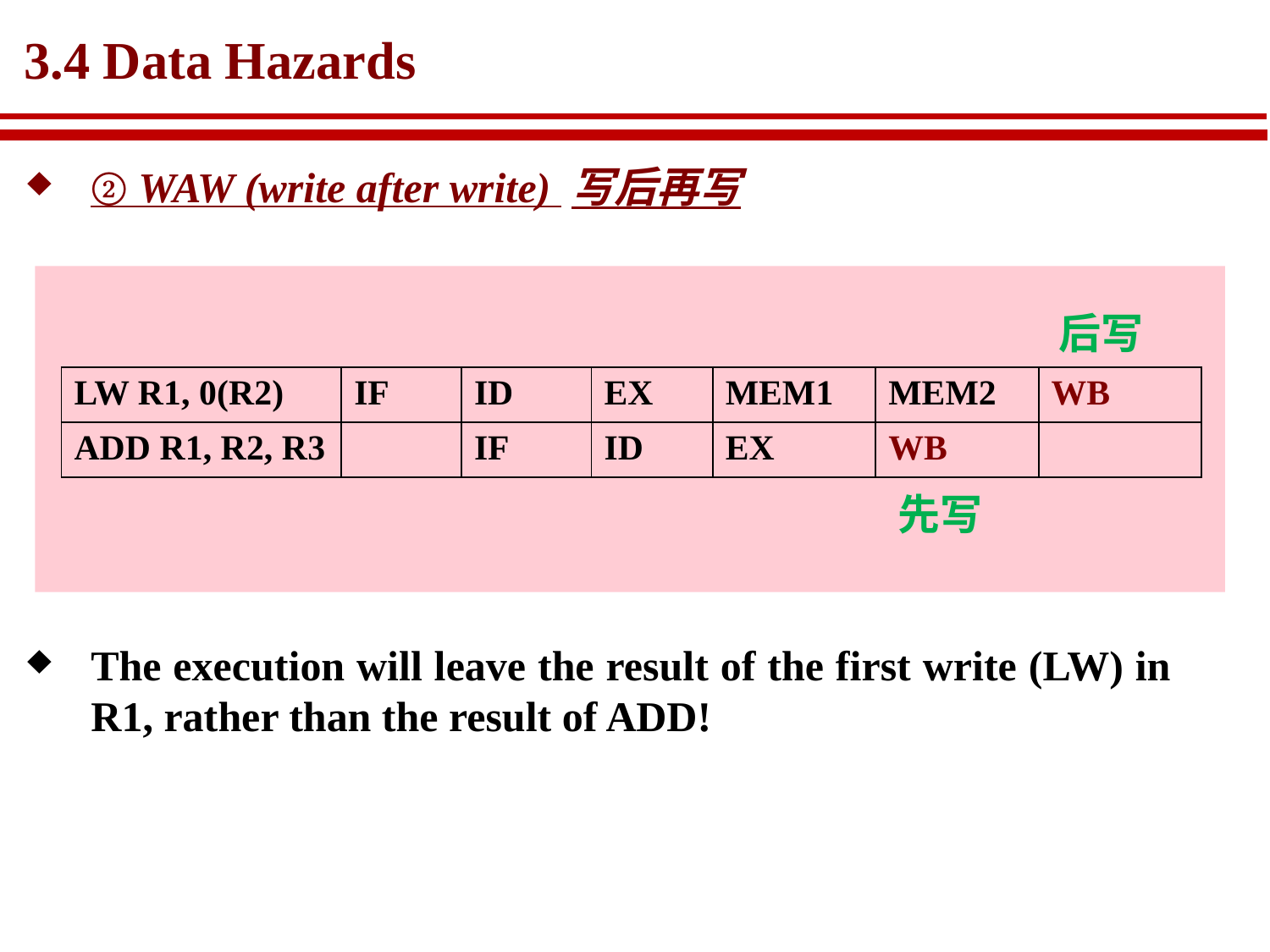

# 3.4 Data Hazards
② WAW (write after write) 写后再写

后写
| LW R1, 0(R2) | IF | ID | EX | MEM1 | MEM2 | WB |
| --- | --- | --- | --- | --- | --- | --- |
| ADD R1, R2, R3 |  | IF | ID | EX | WB |  |
先写
The execution will leave the result of the first write (LW) in R1, rather than the result of ADD!